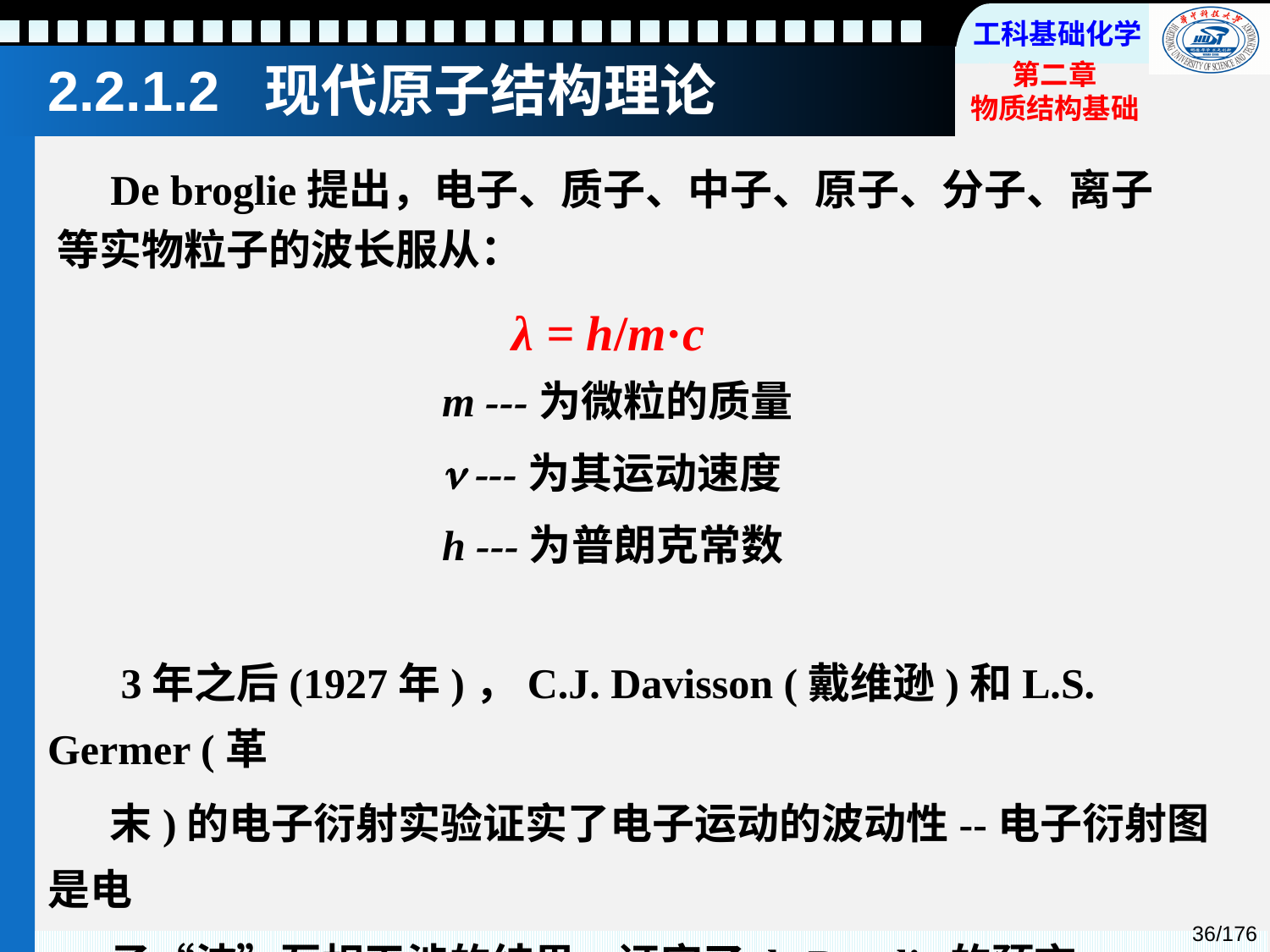

# 2.2.1.2  现代原子结构理论
     De broglie提出，电子、质子、中子、原子、分子、离子等实物粒子的波长服从：
λ = h/m·c
m ---为微粒的质量
ν ---为其运动速度
h ---为普朗克常数
 3年之后(1927年)，C.J. Davisson (戴维逊)和L.S. Germer (革
末)的电子衍射实验证实了电子运动的波动性--电子衍射图是电
子“波”互相干涉的结果，证实了de Broglie的预言。